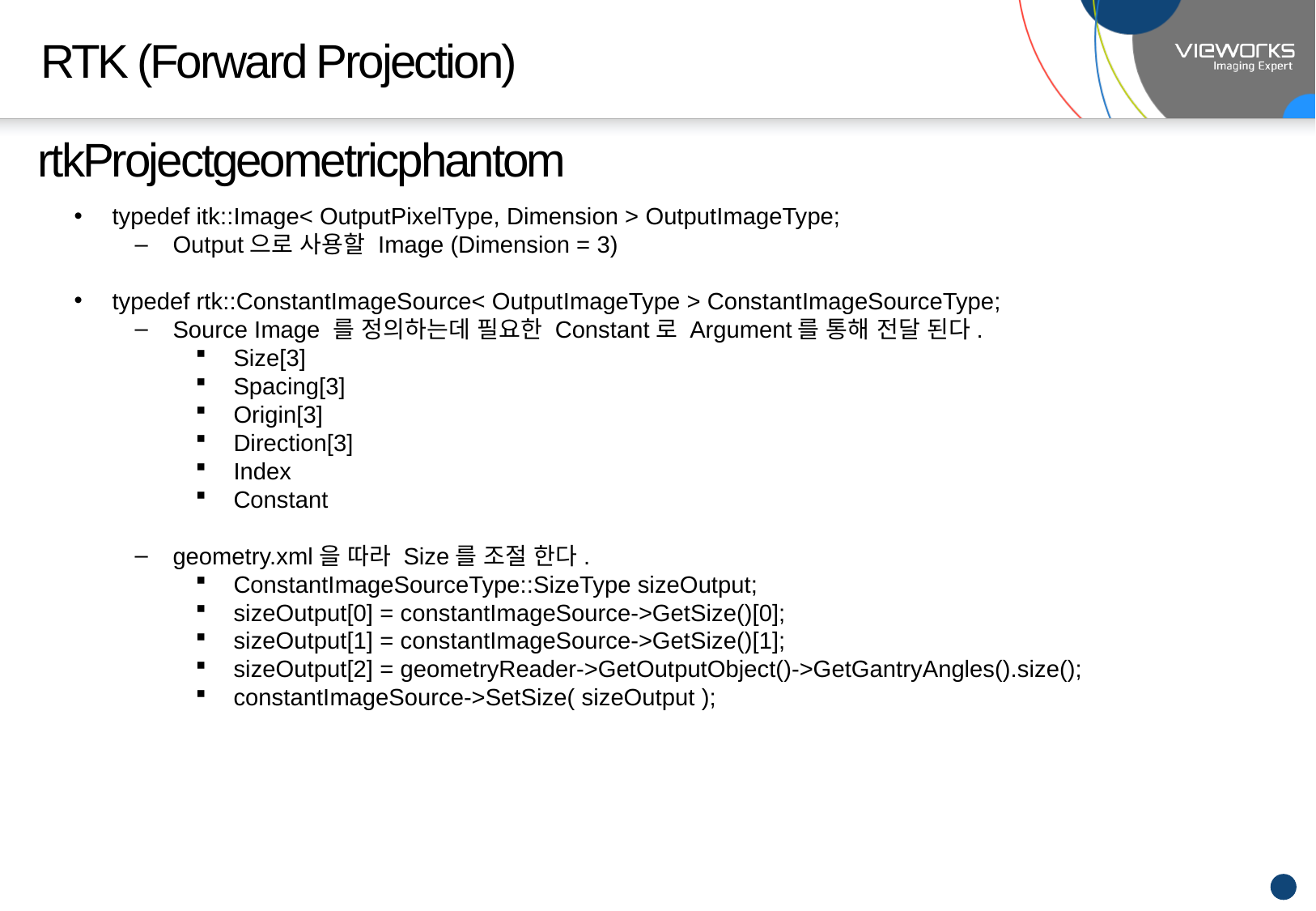

# RTK (Forward Projection)
rtkProjectgeometricphantom
typedef itk::Image< OutputPixelType, Dimension > OutputImageType;
Output으로 사용할 Image (Dimension = 3)

typedef rtk::ConstantImageSource< OutputImageType > ConstantImageSourceType;
Source Image 를 정의하는데 필요한 Constant로 Argument를 통해 전달 된다.
Size[3]
Spacing[3]
Origin[3]
Direction[3]
Index
Constant

geometry.xml을 따라 Size를 조절 한다.
ConstantImageSourceType::SizeType sizeOutput;
sizeOutput[0] = constantImageSource->GetSize()[0];
sizeOutput[1] = constantImageSource->GetSize()[1];
sizeOutput[2] = geometryReader->GetOutputObject()->GetGantryAngles().size();
constantImageSource->SetSize( sizeOutput );